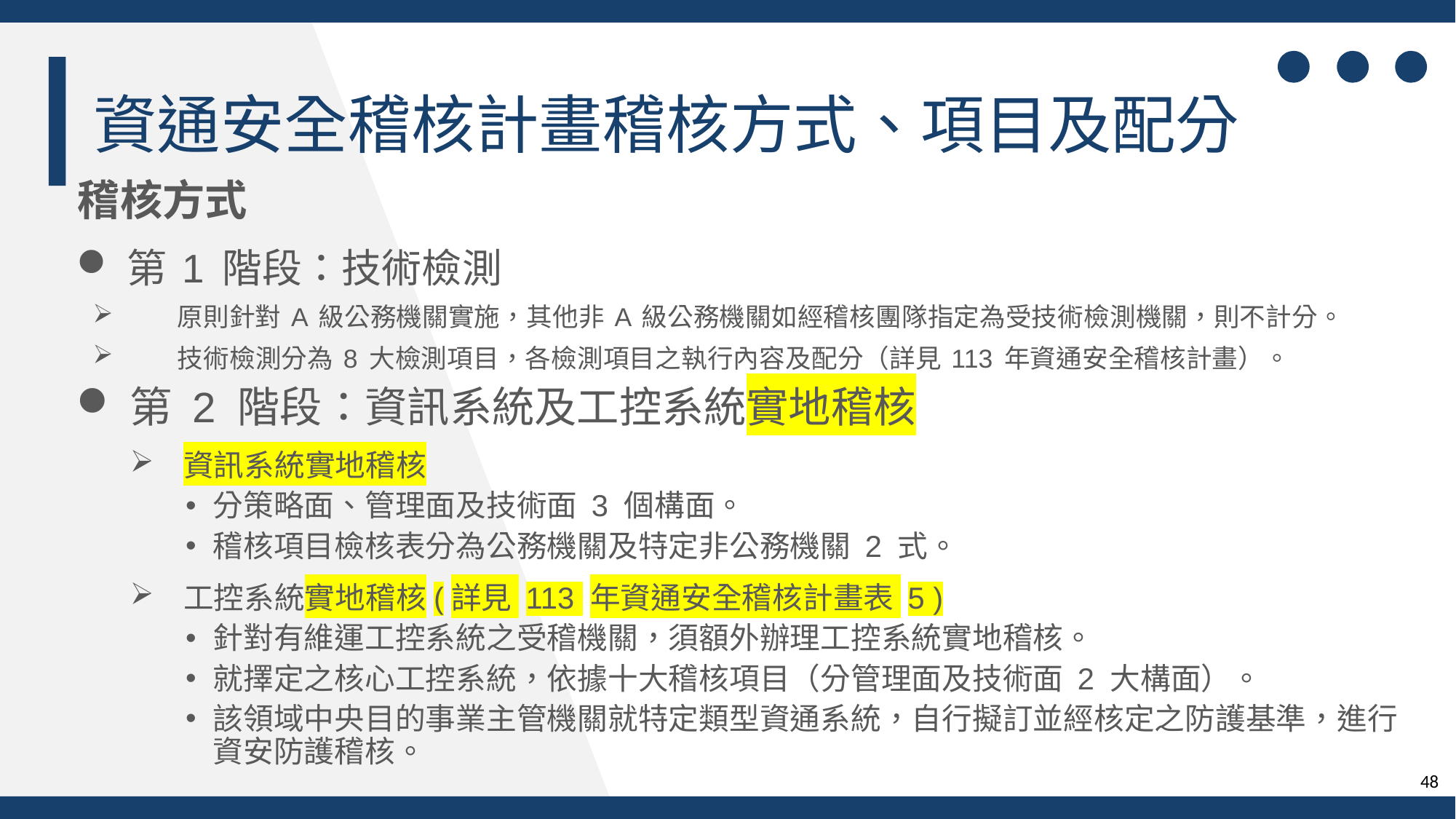

資通安全稽核計畫稽核方式、項目及配分
稽核方式
第 1 階段：技術檢測
原則針對 A 級公務機關實施，其他非 A 級公務機關如經稽核團隊指定為受技術檢測機關，則不計分。
技術檢測分為 8 大檢測項目，各檢測項目之執行內容及配分（詳見 113 年資通安全稽核計畫）。
第 2 階段：資訊系統及工控系統實地稽核
資訊系統實地稽核
分策略面、管理面及技術面 3 個構面。
稽核項目檢核表分為公務機關及特定非公務機關 2 式。
工控系統實地稽核(詳見 113 年資通安全稽核計畫表 5 )
針對有維運工控系統之受稽機關，須額外辦理工控系統實地稽核。
就擇定之核心工控系統，依據十大稽核項目（分管理面及技術面 2 大構面）。
該領域中央目的事業主管機關就特定類型資通系統，自行擬訂並經核定之防護基準，進行
資安防護稽核。